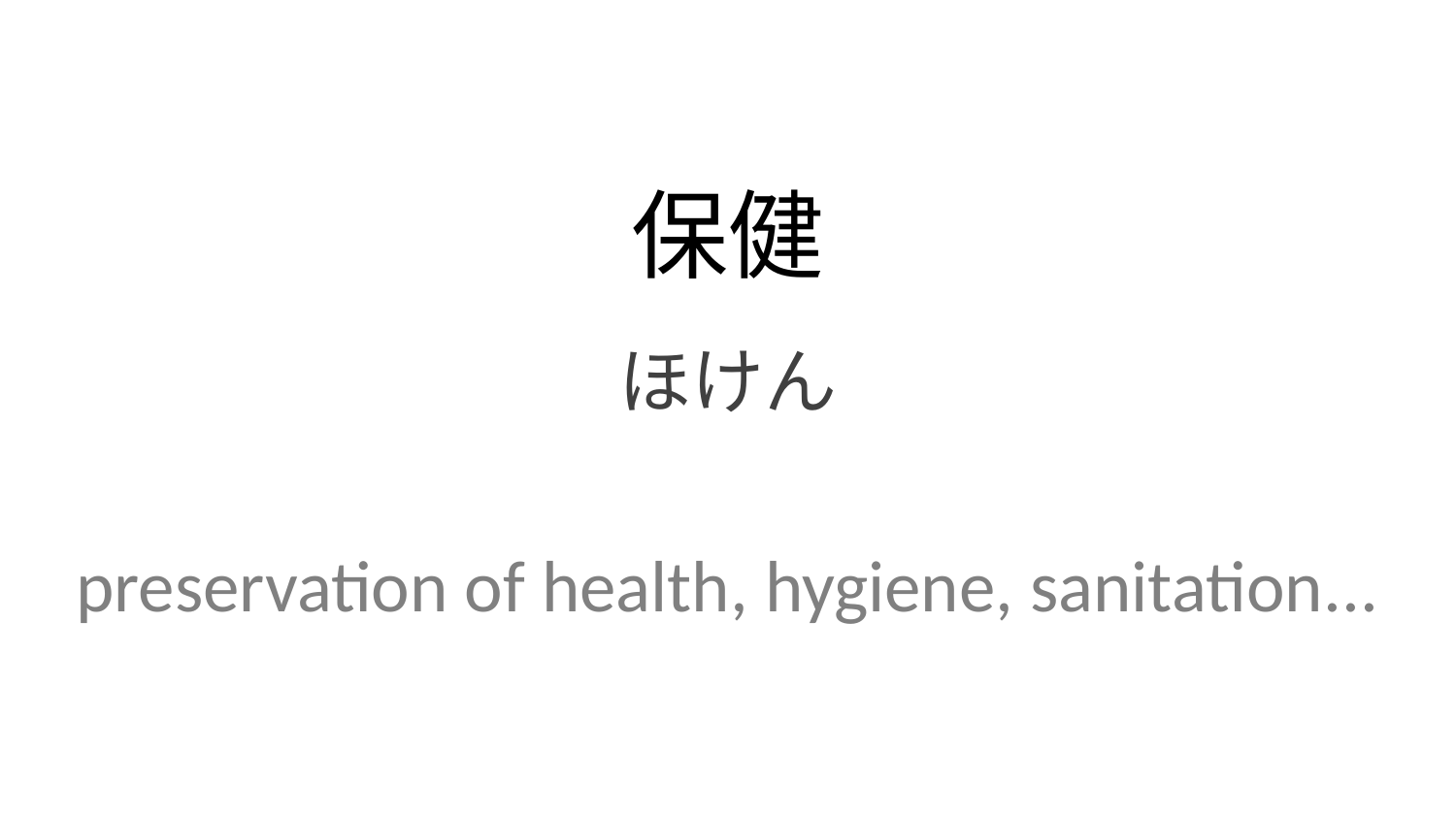

保健

ほけん
preservation of health, hygiene, sanitation...